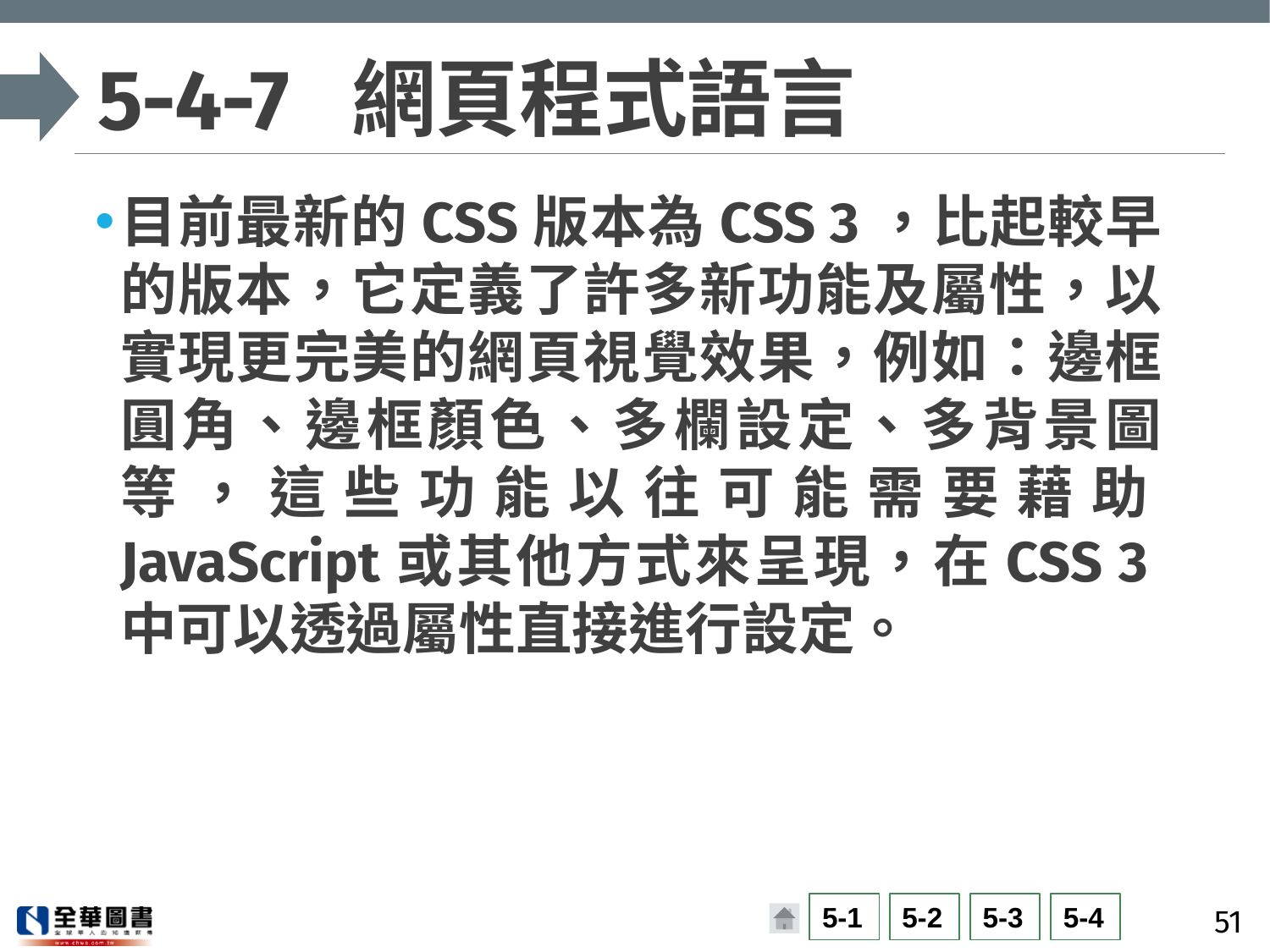

# 5-4-7	網頁程式語言
目前最新的CSS版本為CSS 3，比起較早的版本，它定義了許多新功能及屬性，以實現更完美的網頁視覺效果，例如：邊框圓角、邊框顏色、多欄設定、多背景圖等，這些功能以往可能需要藉助JavaScript或其他方式來呈現，在CSS 3中可以透過屬性直接進行設定。
51